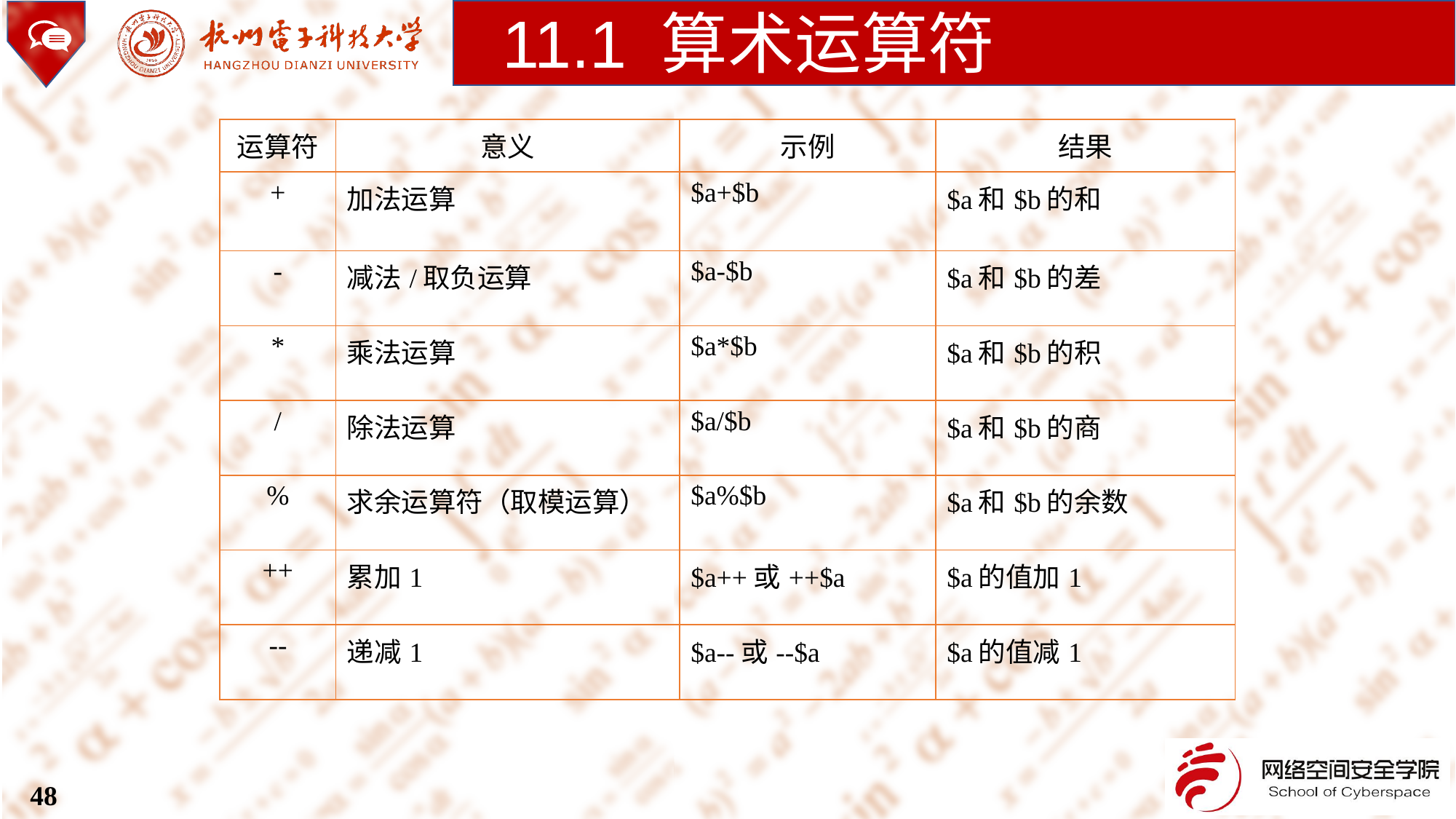

11.1 算术运算符
| 运算符 | 意义 | 示例 | 结果 |
| --- | --- | --- | --- |
| + | 加法运算 | $a+$b | $a和$b的和 |
| - | 减法/取负运算 | $a-$b | $a和$b的差 |
| \* | 乘法运算 | $a\*$b | $a和$b的积 |
| / | 除法运算 | $a/$b | $a和$b的商 |
| % | 求余运算符（取模运算） | $a%$b | $a和$b的余数 |
| ++ | 累加1 | $a++或++$a | $a的值加1 |
| -- | 递减1 | $a--或--$a | $a的值减1 |
48